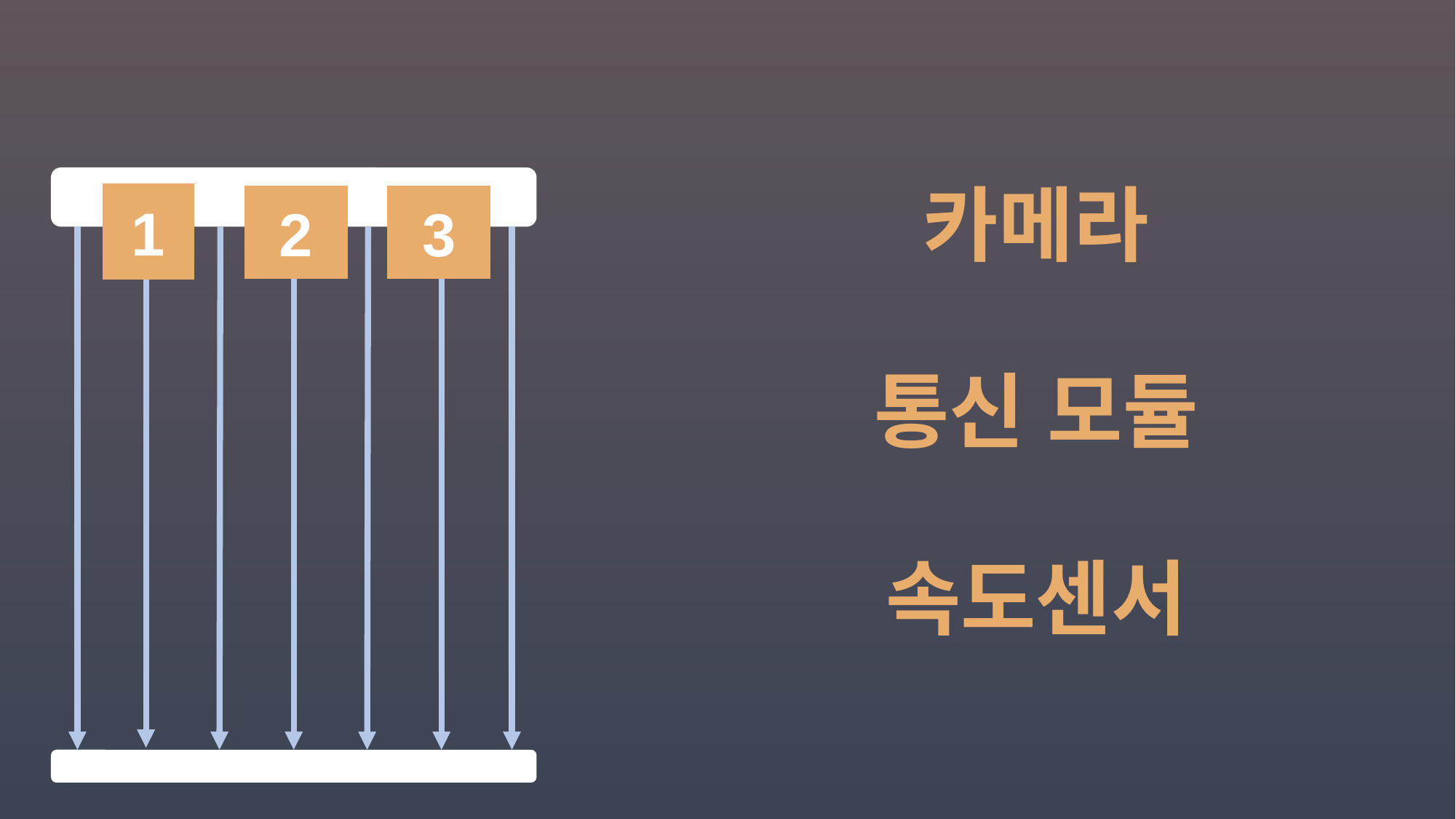

카메라
1
2
3
통신 모듈
속도센서